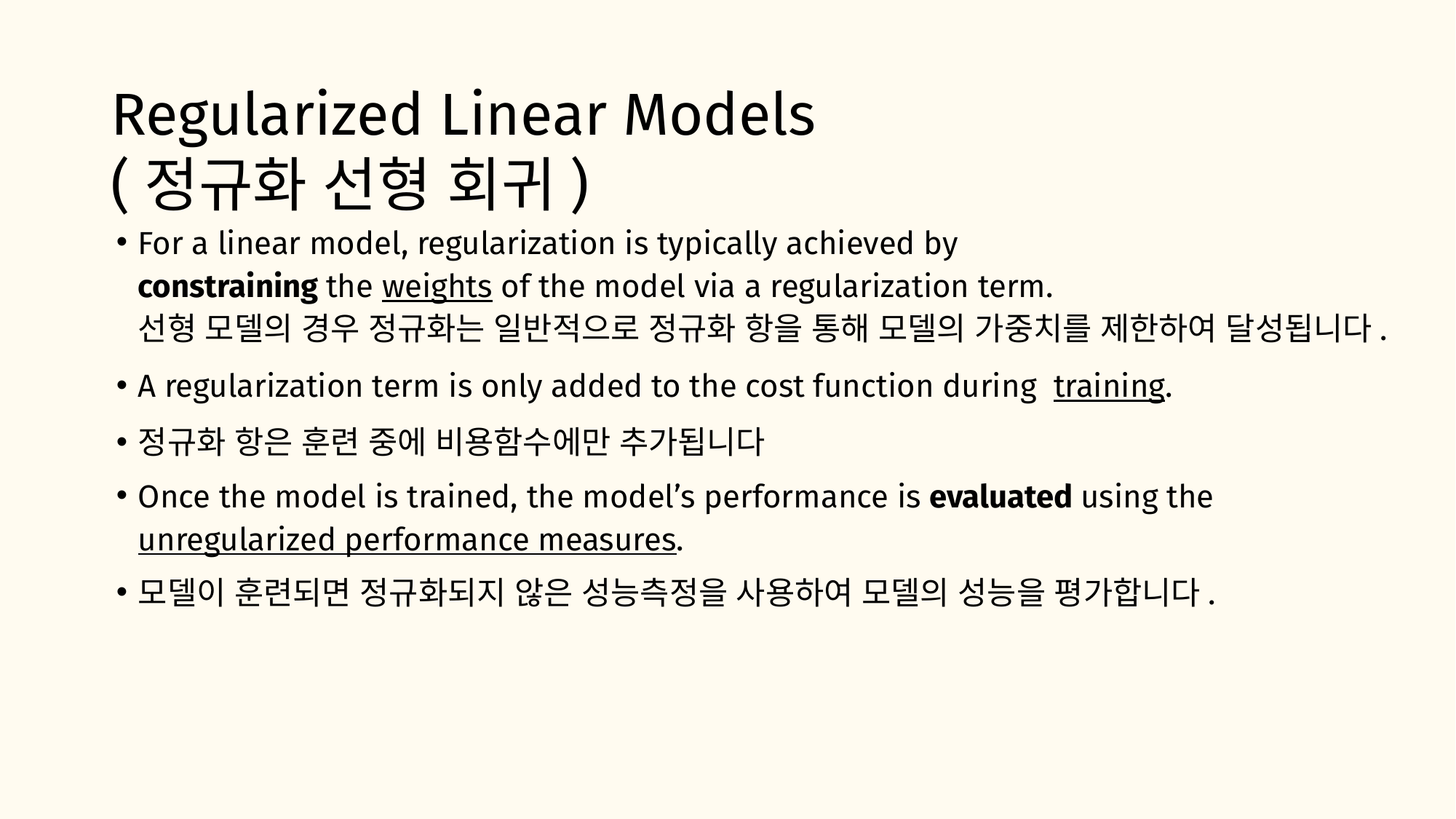

# Regularized Linear Models
(정규화 선형 회귀)
For a linear model, regularization is typically achieved by
constraining the weights of the model via a regularization term.
선형 모델의 경우 정규화는 일반적으로 정규화 항을 통해 모델의 가중치를 제한하여 달성됩니다.
A regularization term is only added to the cost function during  training.
정규화 항은 훈련 중에 비용함수에만 추가됩니다
Once the model is trained, the model’s performance is evaluated using the unregularized performance measures.
모델이 훈련되면 정규화되지 않은 성능측정을 사용하여 모델의 성능을 평가합니다.